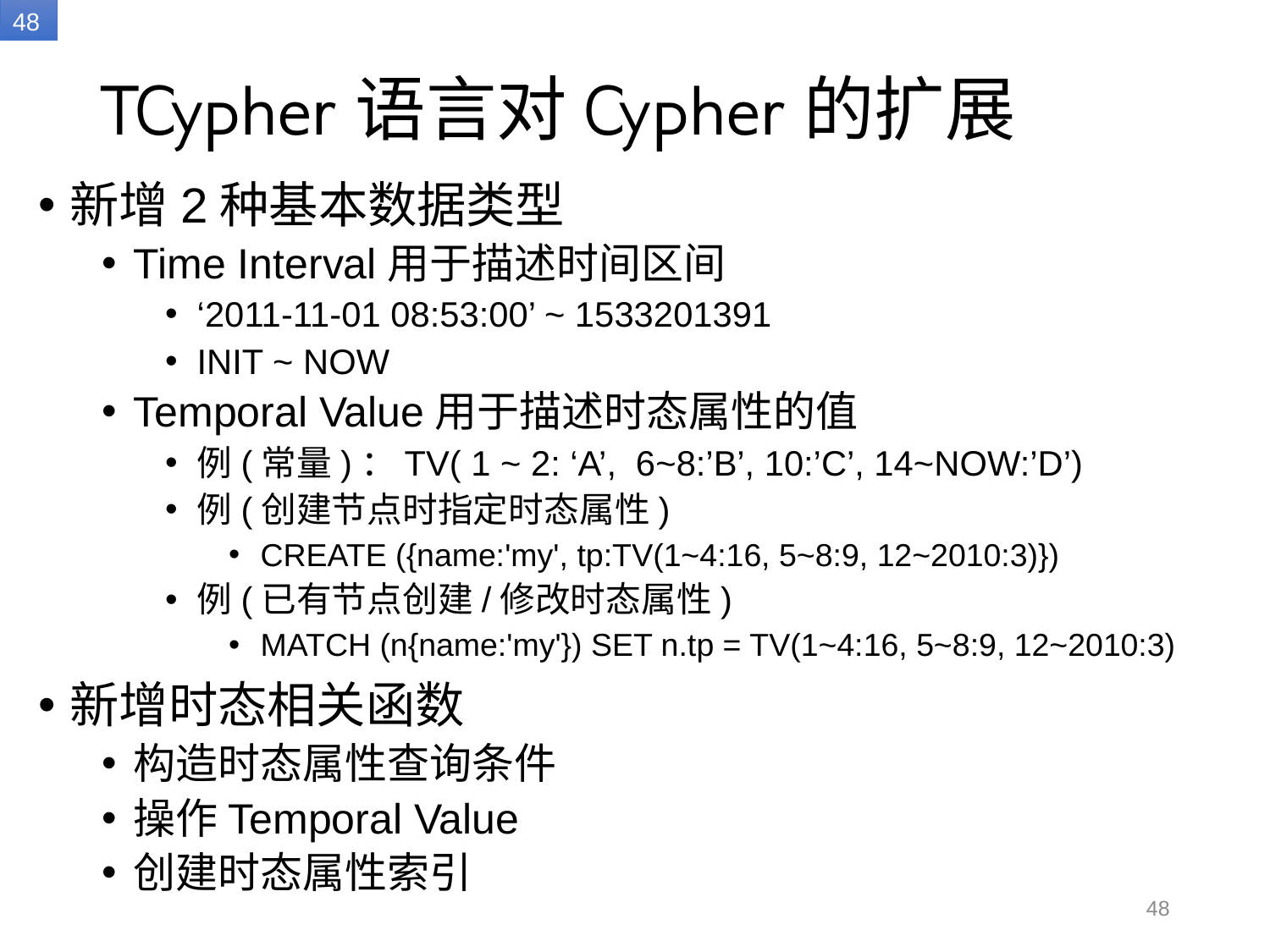

# TCypher语言对Cypher的扩展
新增2种基本数据类型
Time Interval用于描述时间区间
‘2011-11-01 08:53:00’ ~ 1533201391
INIT ~ NOW
Temporal Value用于描述时态属性的值
例(常量)：TV( 1 ~ 2: ‘A’,  6~8:’B’, 10:’C’, 14~NOW:’D’)
例(创建节点时指定时态属性)
CREATE ({name:'my', tp:TV(1~4:16, 5~8:9, 12~2010:3)})
例(已有节点创建/修改时态属性)
MATCH (n{name:'my'}) SET n.tp = TV(1~4:16, 5~8:9, 12~2010:3)
新增时态相关函数
构造时态属性查询条件
操作Temporal Value
创建时态属性索引
48